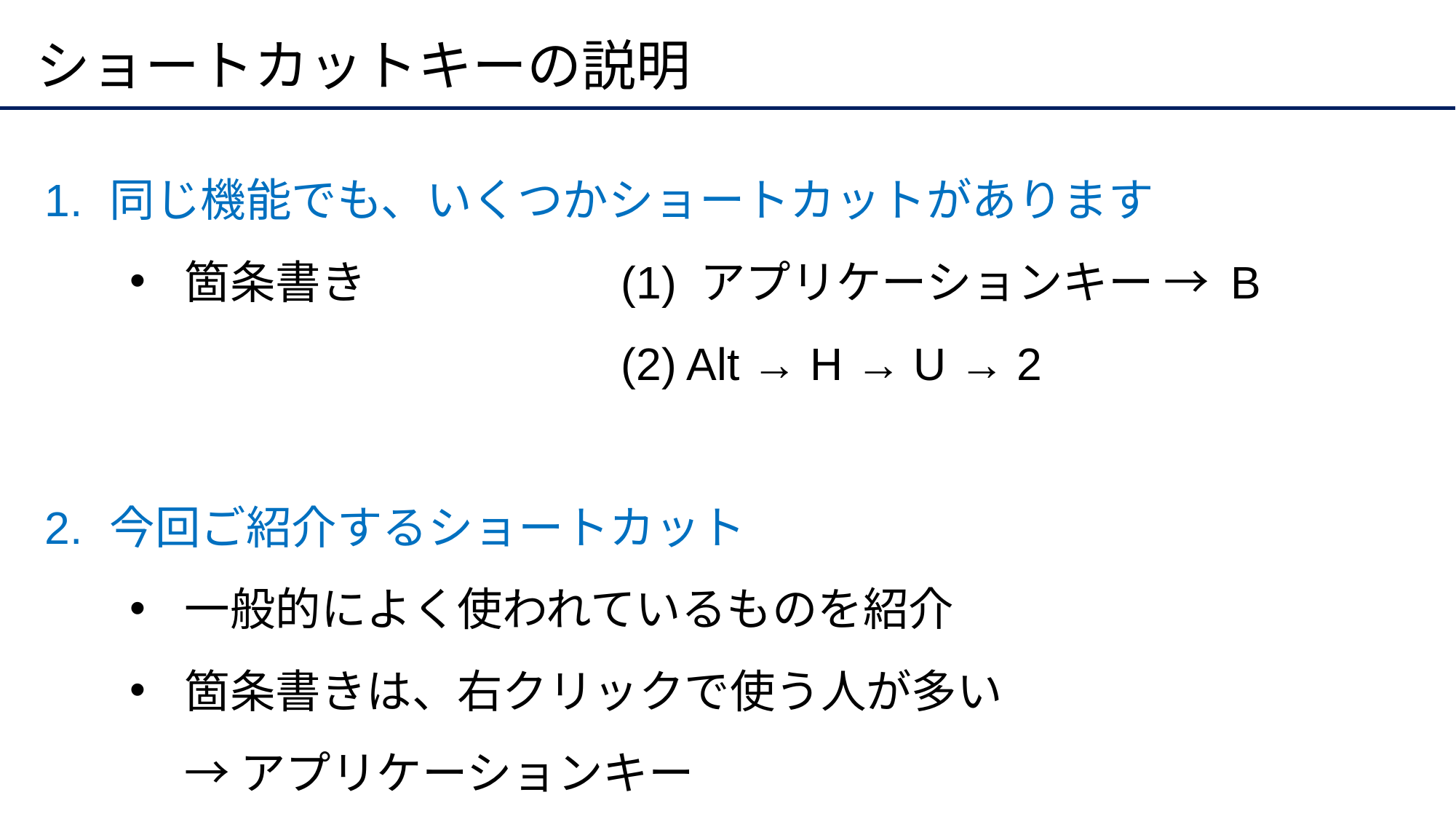

# ショートカットキーの説明
同じ機能でも、いくつかショートカットがあります
箇条書き		(1) アプリケーションキー → B
		(2) Alt → H → U → 2

今回ご紹介するショートカット
一般的によく使われているものを紹介
箇条書きは、右クリックで使う人が多い
→ アプリケーションキー